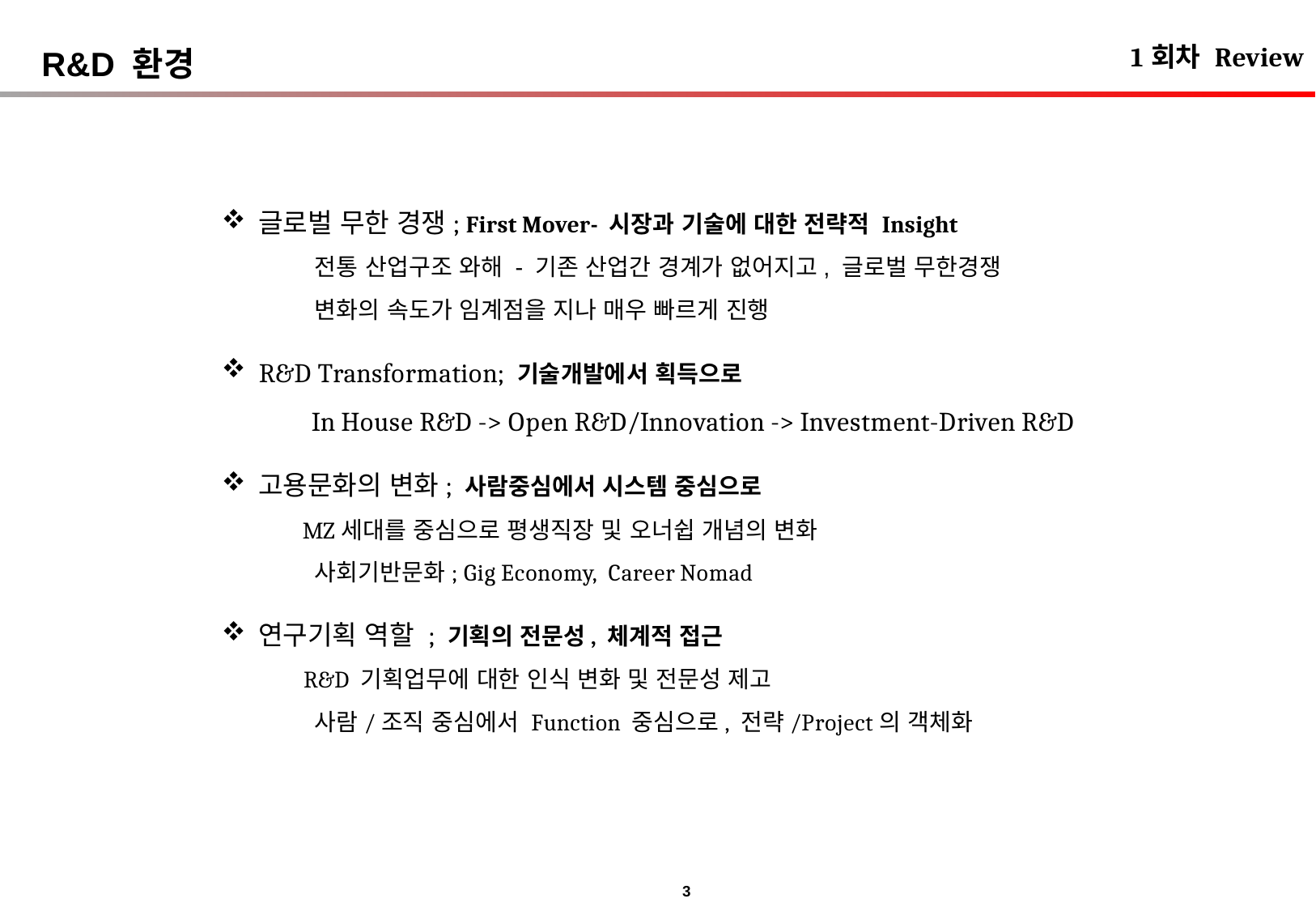

1회차 Review
 R&D 환경
글로벌 무한 경쟁; First Mover- 시장과 기술에 대한 전략적 Insight
    전통 산업구조 와해 - 기존 산업간 경계가 없어지고, 글로벌 무한경쟁
    변화의 속도가 임계점을 지나 매우 빠르게 진행
R&D Transformation; 기술개발에서 획득으로
     In House R&D -> Open R&D/Innovation -> Investment-Driven R&D
고용문화의 변화; 사람중심에서 시스템 중심으로
    MZ세대를 중심으로 평생직장 및 오너쉽 개념의 변화
    사회기반문화; Gig Economy,  Career Nomad
연구기획 역할 ; 기획의 전문성, 체계적 접근
    R&D 기획업무에 대한 인식 변화 및 전문성 제고
    사람/조직 중심에서 Function 중심으로, 전략/Project의 객체화
3